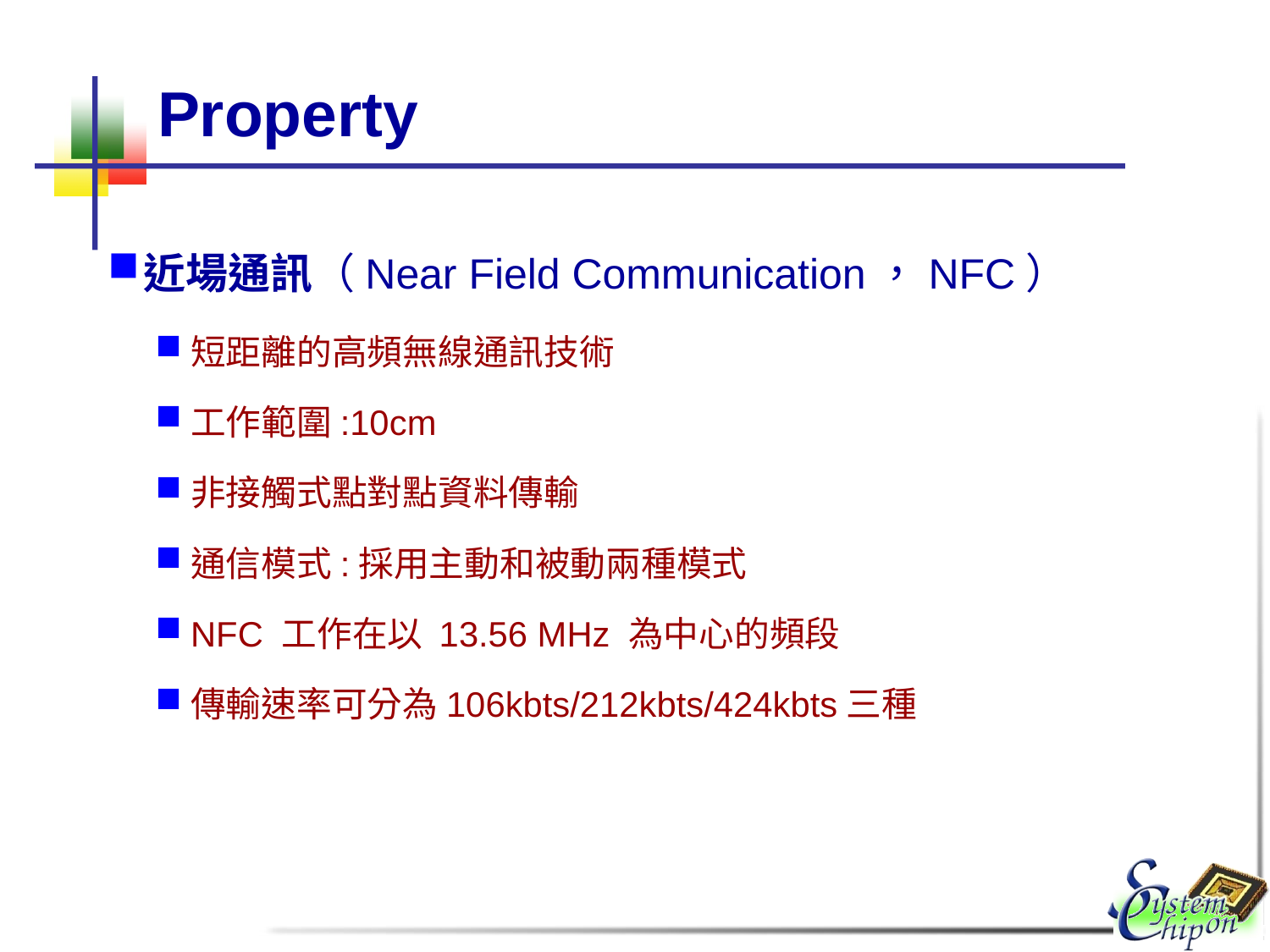

# Property
近場通訊（Near Field Communication，NFC）
短距離的高頻無線通訊技術
工作範圍:10cm
非接觸式點對點資料傳輸
通信模式:採用主動和被動兩種模式
NFC 工作在以 13.56 MHz 為中心的頻段
傳輸速率可分為106kbts/212kbts/424kbts三種